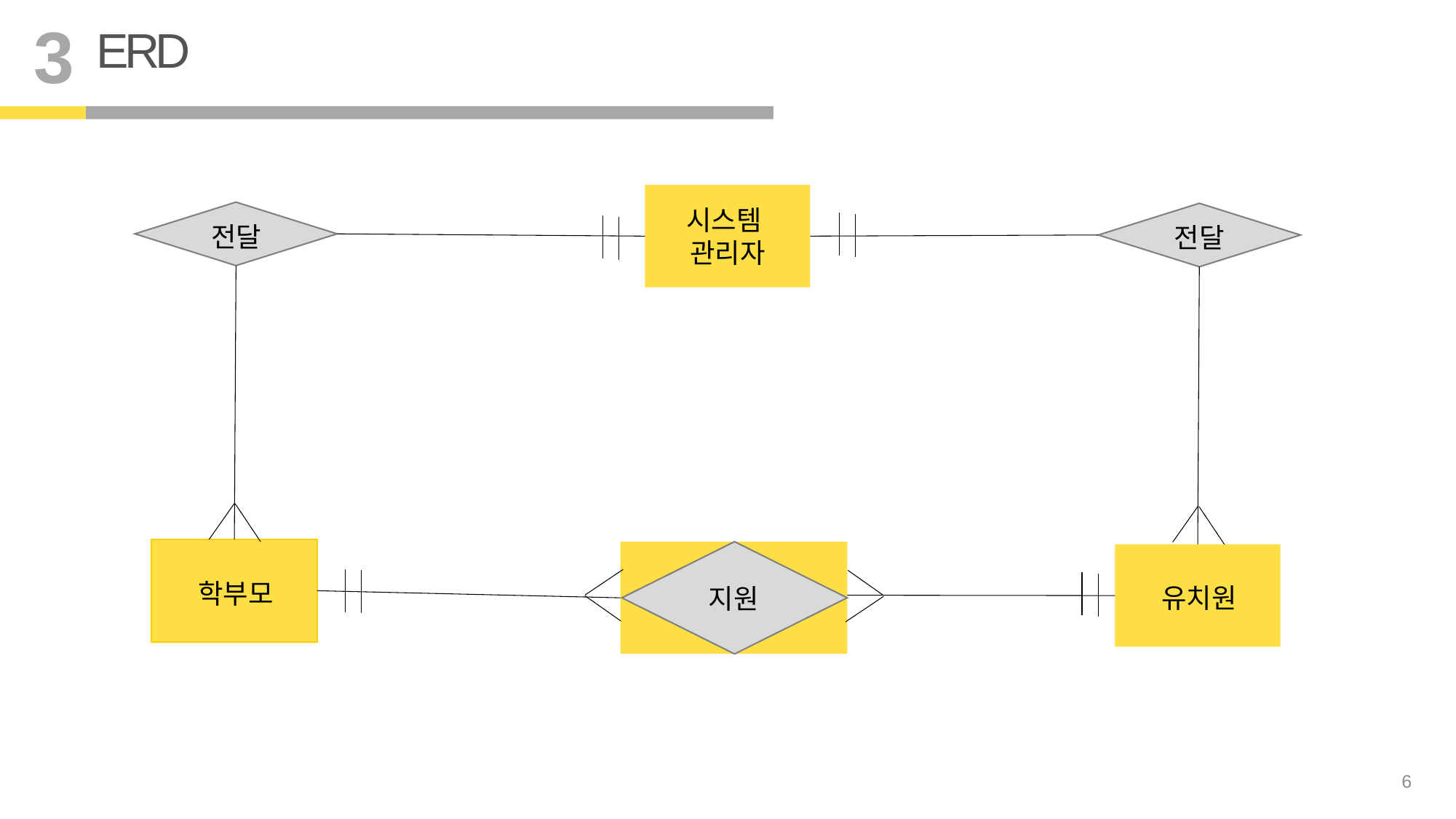

3
ERD

시스템
관리자

전달

전달

학부모

지원

유치원
6